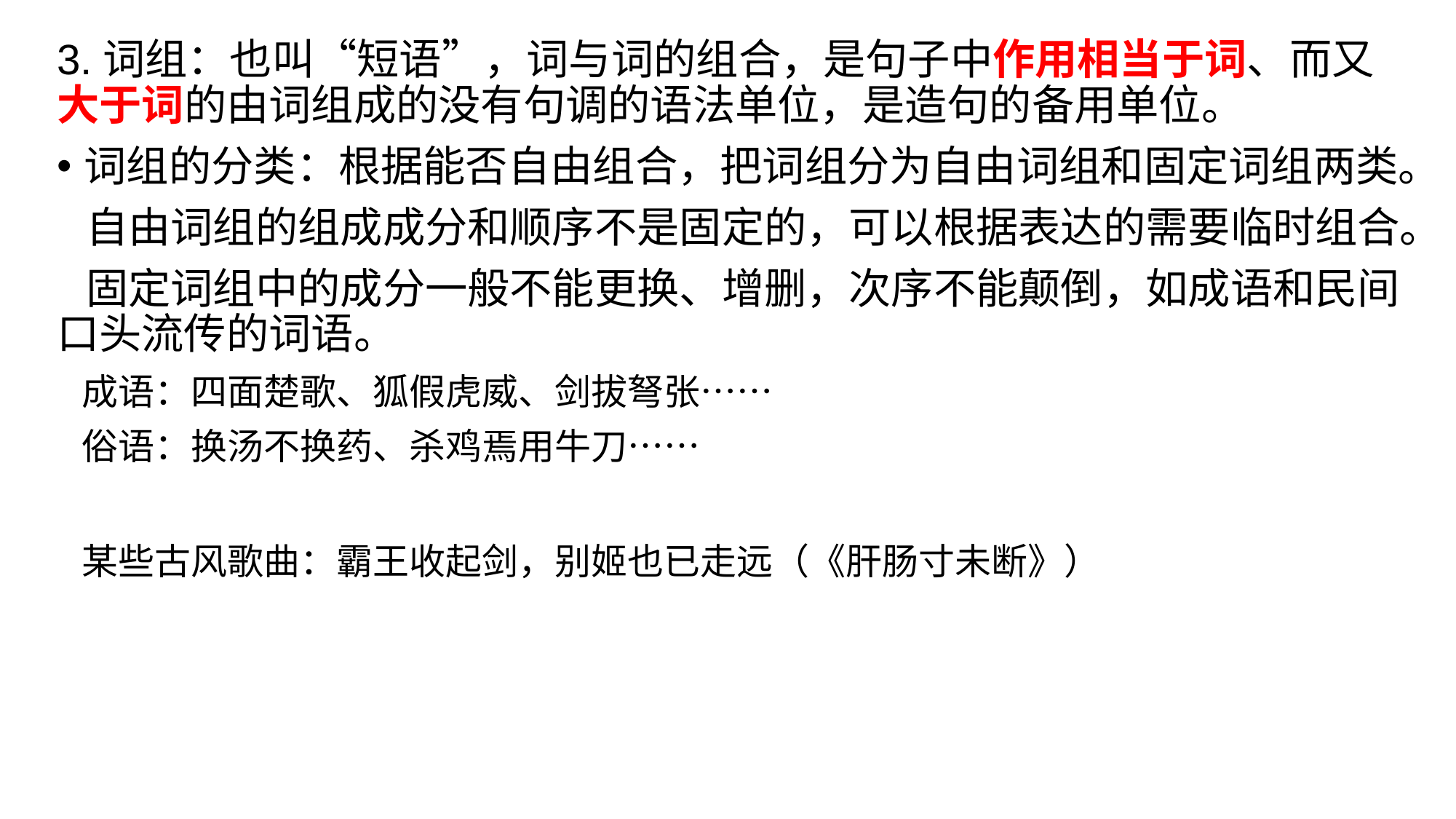

3.词组：也叫“短语”，词与词的组合，是句子中作用相当于词、而又大于词的由词组成的没有句调的语法单位，是造句的备用单位。
词组的分类：根据能否自由组合，把词组分为自由词组和固定词组两类。
  自由词组的组成成分和顺序不是固定的，可以根据表达的需要临时组合。
  固定词组中的成分一般不能更换、增删，次序不能颠倒，如成语和民间口头流传的词语。
  成语：四面楚歌、狐假虎威、剑拔弩张……
  俗语：换汤不换药、杀鸡焉用牛刀……

  某些古风歌曲：霸王收起剑，别姬也已走远（《肝肠寸未断》）